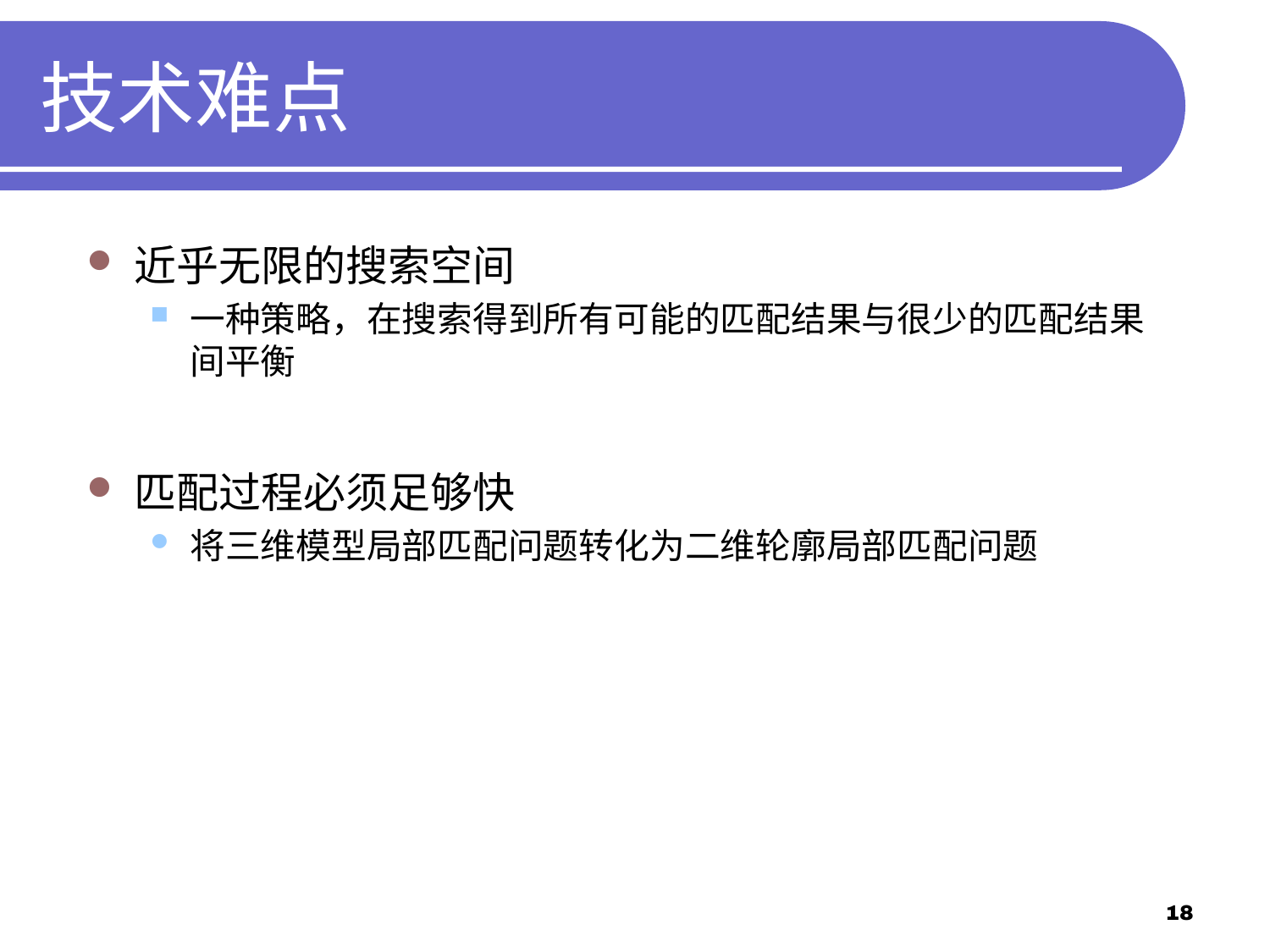

# 技术难点
近乎无限的搜索空间
一种策略，在搜索得到所有可能的匹配结果与很少的匹配结果间平衡

匹配过程必须足够快
将三维模型局部匹配问题转化为二维轮廓局部匹配问题
18